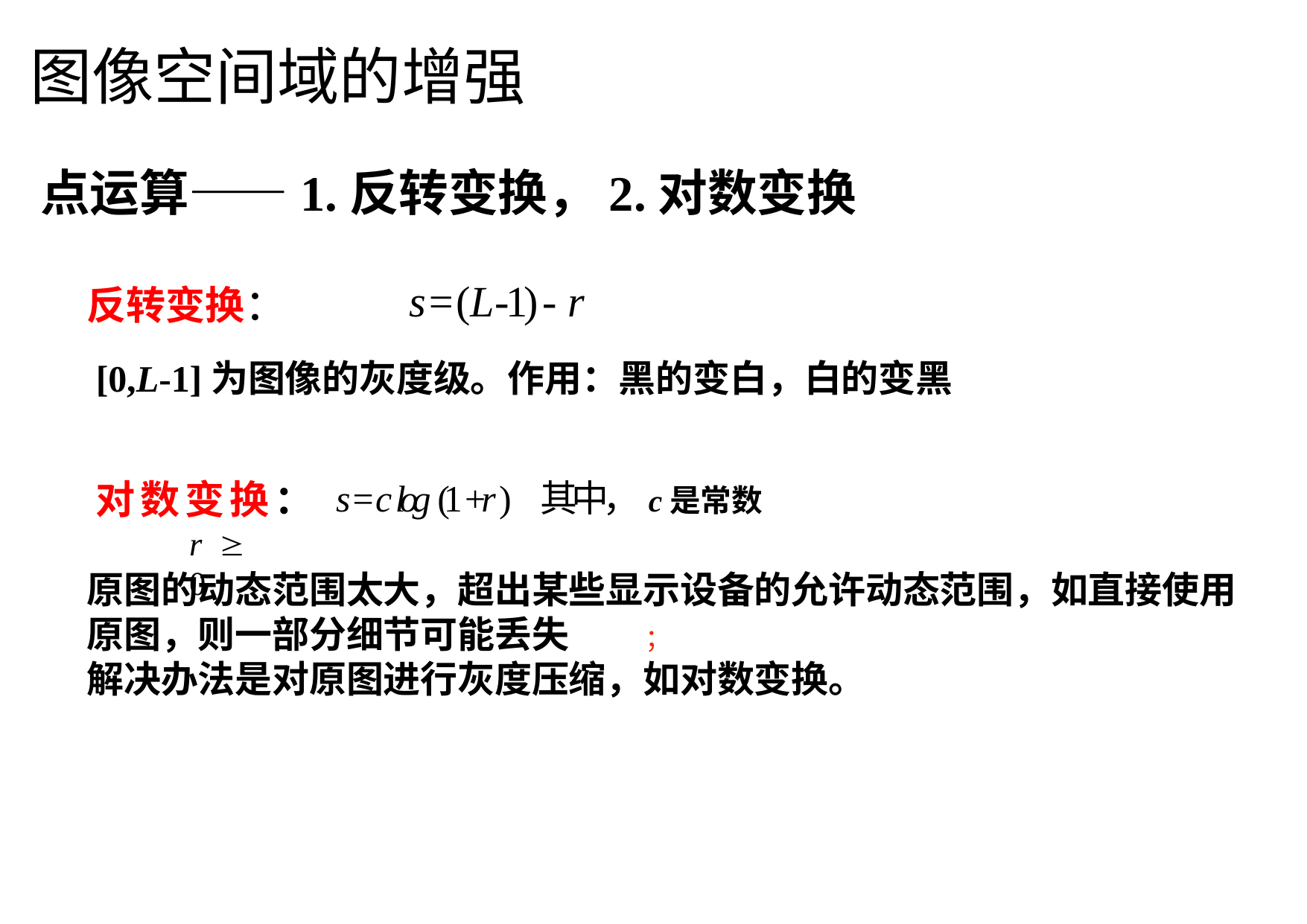

图像空间域的增强
点运算——1.反转变换，2.对数变换
# 反转变换：
s=(L-1) - r
[0,L-1]为图像的灰度级。作用：黑的变白，白的变黑
对数变换：s=c log  (1+r )      其中，c是常数
r  ≥  0
原图的动态范围太大，超出某些显示设备的允许动态范围，如直接使用原图，则一部分细节可能丢失	；
解决办法是对原图进行灰度压缩，如对数变换。